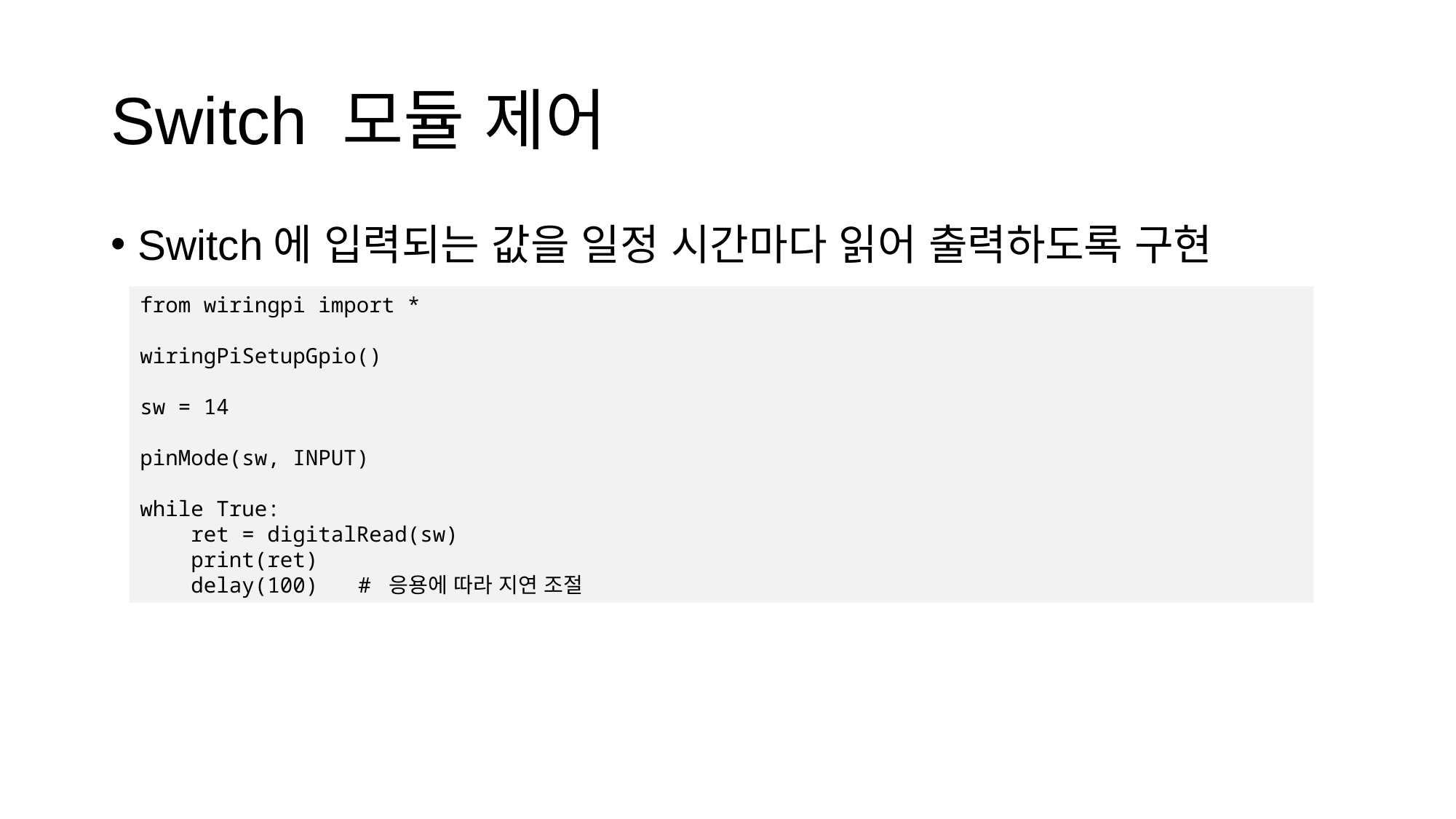

# Switch 모듈 제어
Switch에 입력되는 값을 일정 시간마다 읽어 출력하도록 구현
from wiringpi import *

wiringPiSetupGpio()

sw = 14

pinMode(sw, INPUT)

while True:
    ret = digitalRead(sw)
    print(ret)
    delay(100) 	# 응용에 따라 지연 조절